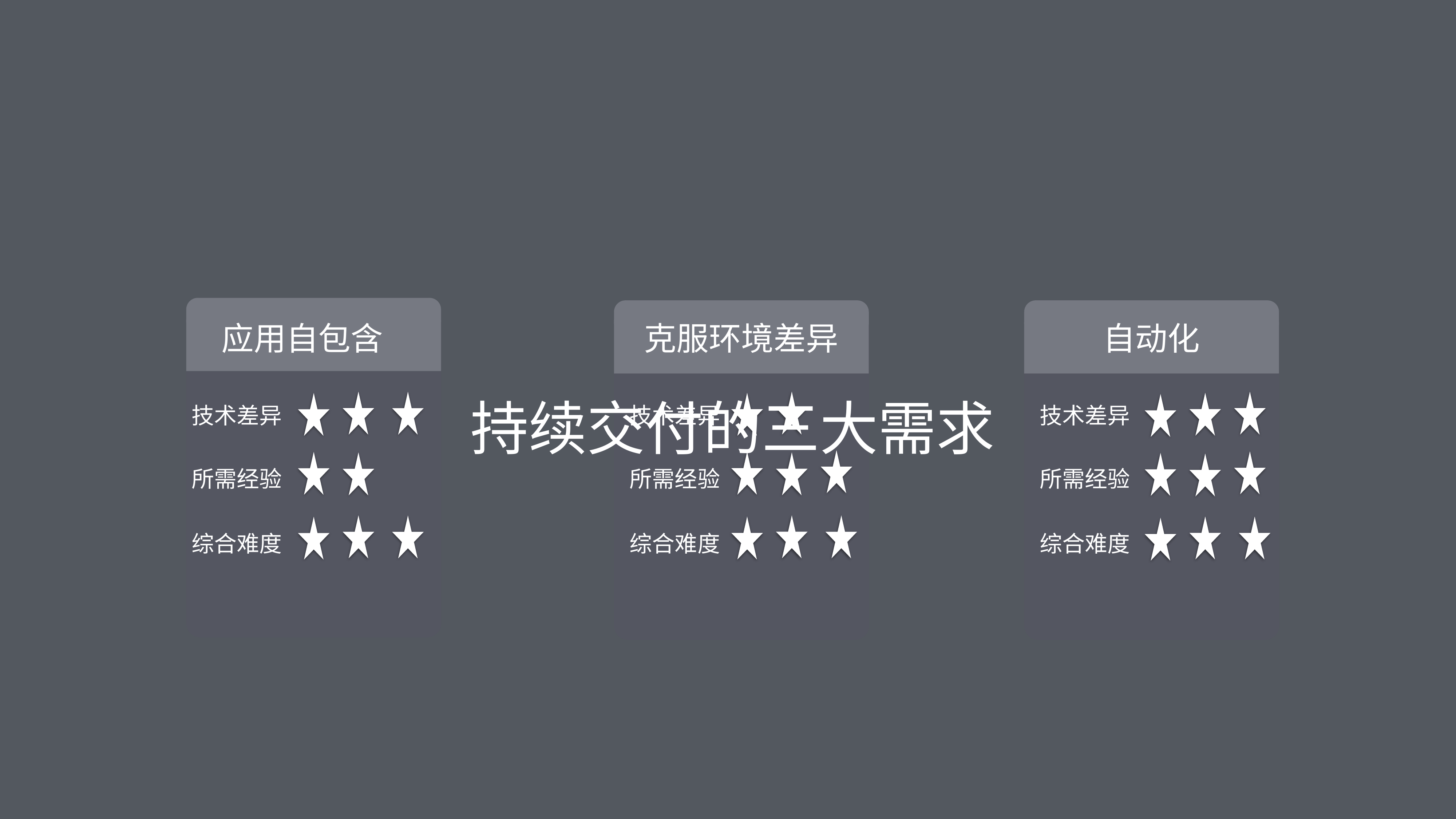

应用自包含

技术差异

所需经验

综合难度

克服环境差异

技术差异

所需经验

综合难度

自动化

技术差异

所需经验

综合难度
持续交付的三大需求